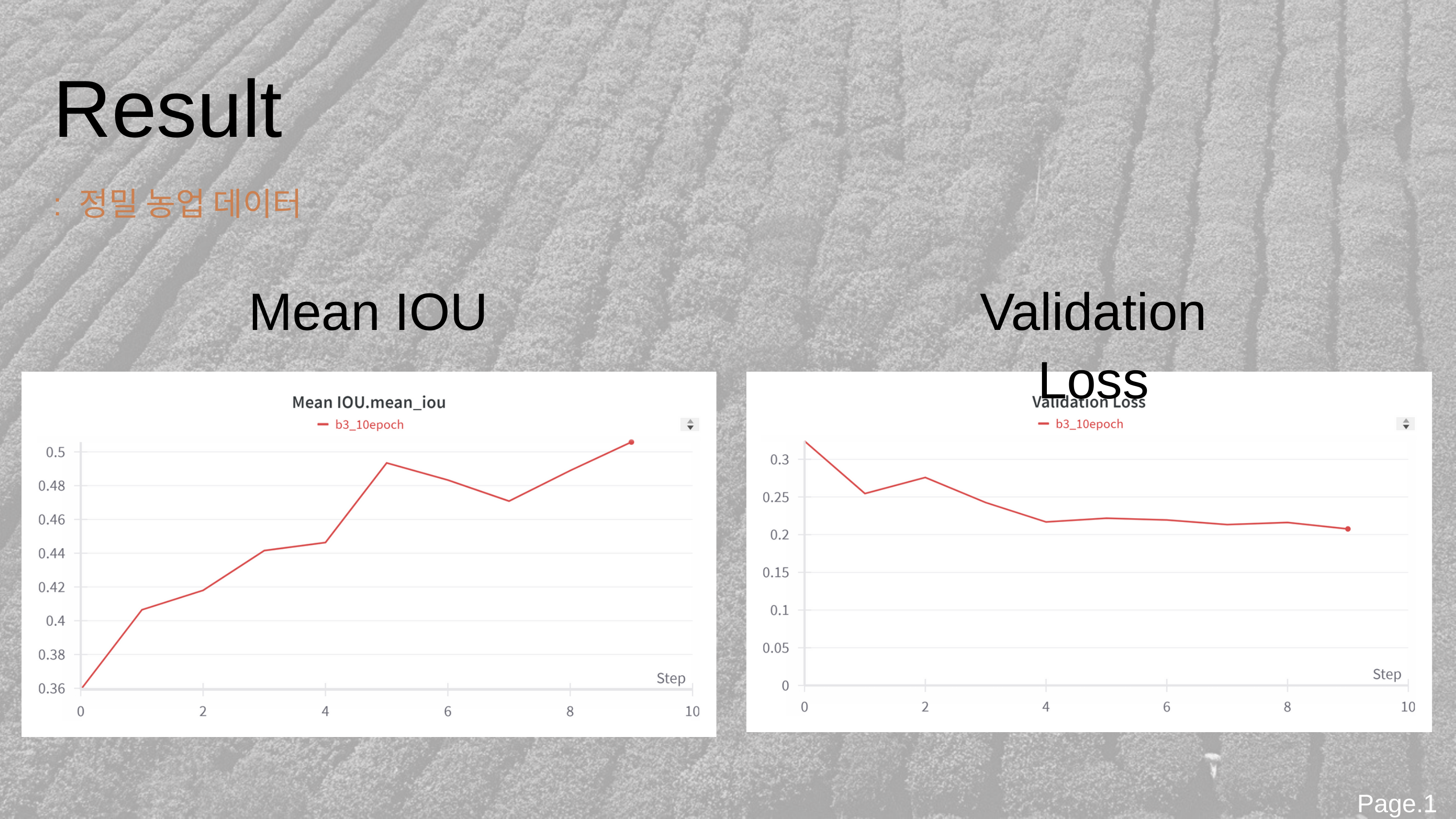

Result
: 정밀 농업 데이터
Mean IOU
Validation Loss

Page.13